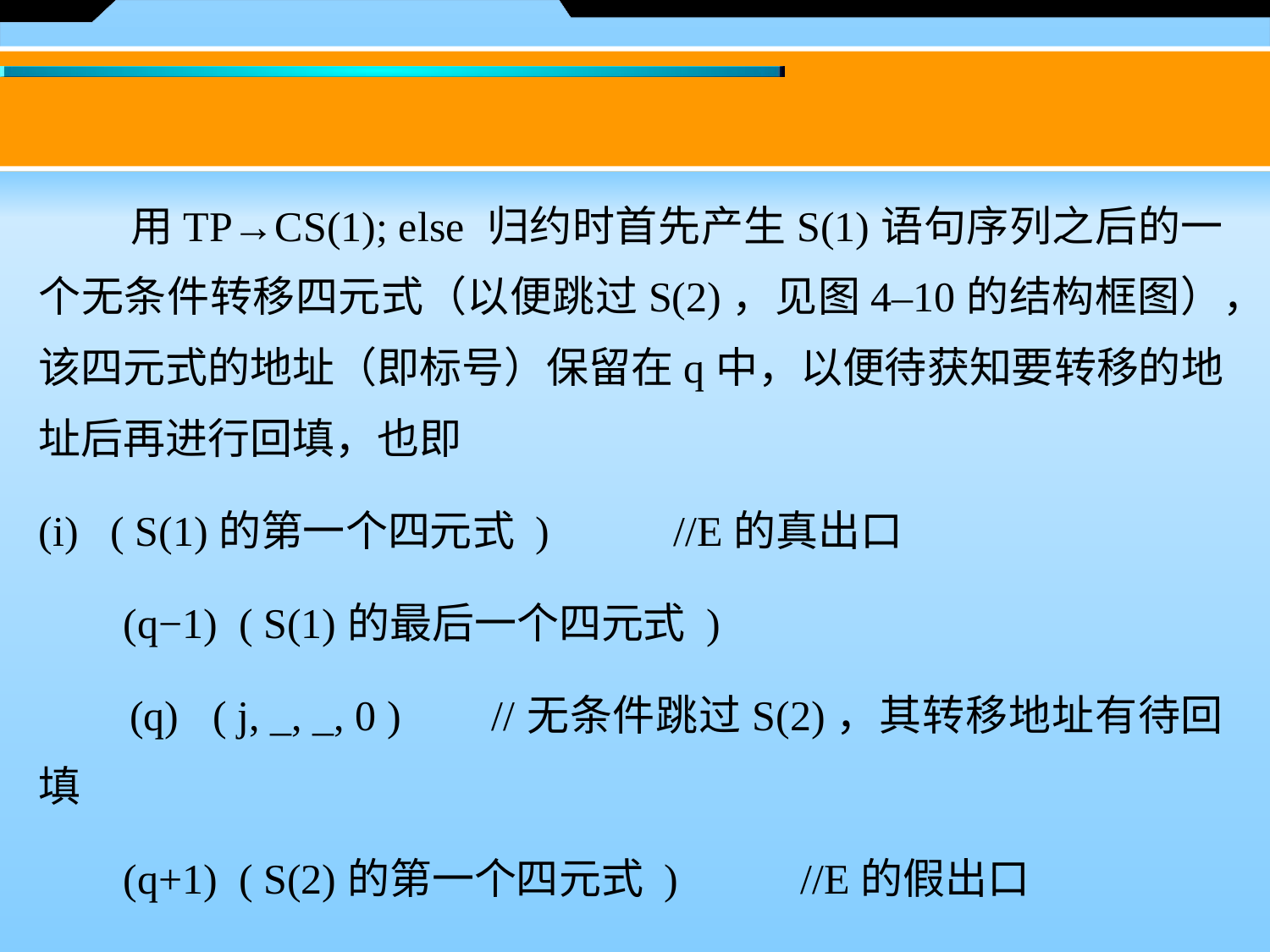

用TP→CS(1); else 归约时首先产生S(1)语句序列之后的一个无条件转移四元式（以便跳过S(2)，见图4–10的结构框图），该四元式的地址（即标号）保留在q中，以便待获知要转移的地址后再进行回填，也即
(i)   ( S(1)的第一个四元式 )        	//E的真出口
        (q−1)  ( S(1)的最后一个四元式 )
        (q)   ( j, _, _, 0 )        //无条件跳过S(2)，其转移地址有待回填
        (q+1)  ( S(2)的第一个四元式 )    	//E的假出口